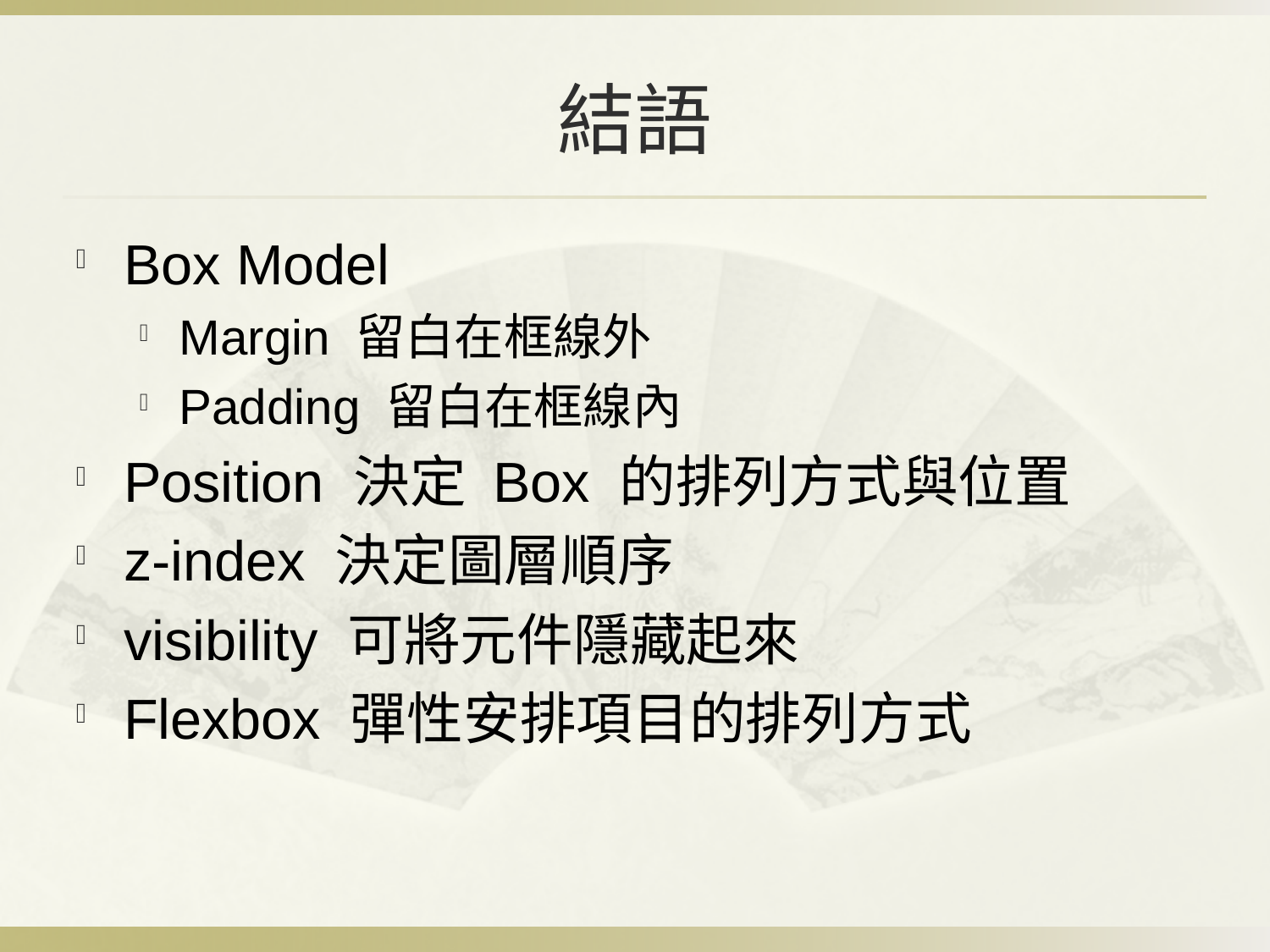

# 結語
Box Model
Margin 留白在框線外
Padding 留白在框線內
Position 決定 Box 的排列方式與位置
z-index 決定圖層順序
visibility 可將元件隱藏起來
Flexbox 彈性安排項目的排列方式